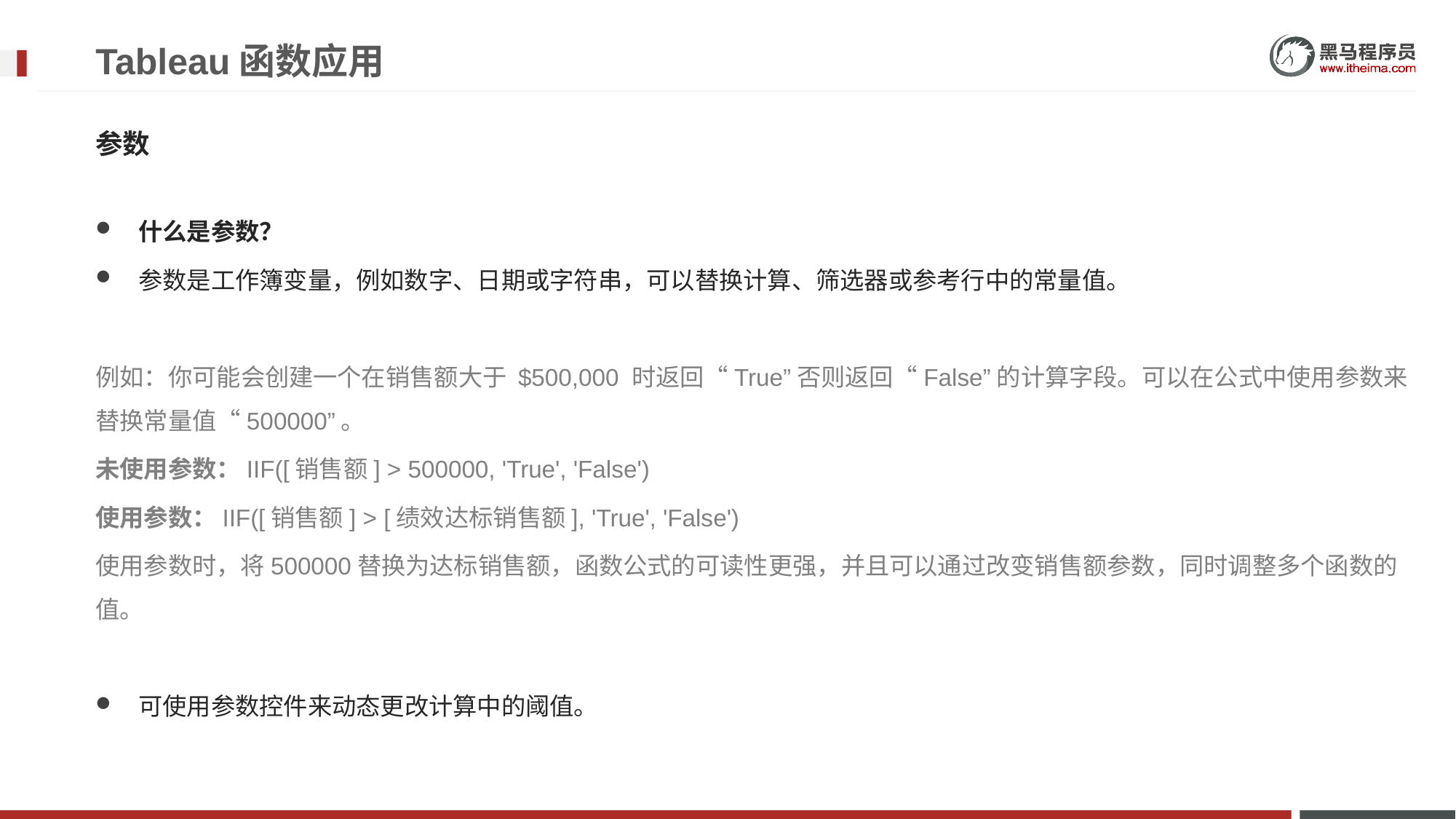

# Tableau函数应用
参数
什么是参数？
参数是工作簿变量，例如数字、日期或字符串，可以替换计算、筛选器或参考行中的常量值。

例如：你可能会创建一个在销售额大于 $500,000 时返回“True”否则返回“False”的计算字段。可以在公式中使用参数来替换常量值“500000”。
未使用参数：IIF([销售额] > 500000, 'True', 'False')
使用参数：IIF([销售额] > [绩效达标销售额], 'True', 'False')
使用参数时，将500000替换为达标销售额，函数公式的可读性更强，并且可以通过改变销售额参数，同时调整多个函数的值。

可使用参数控件来动态更改计算中的阈值。